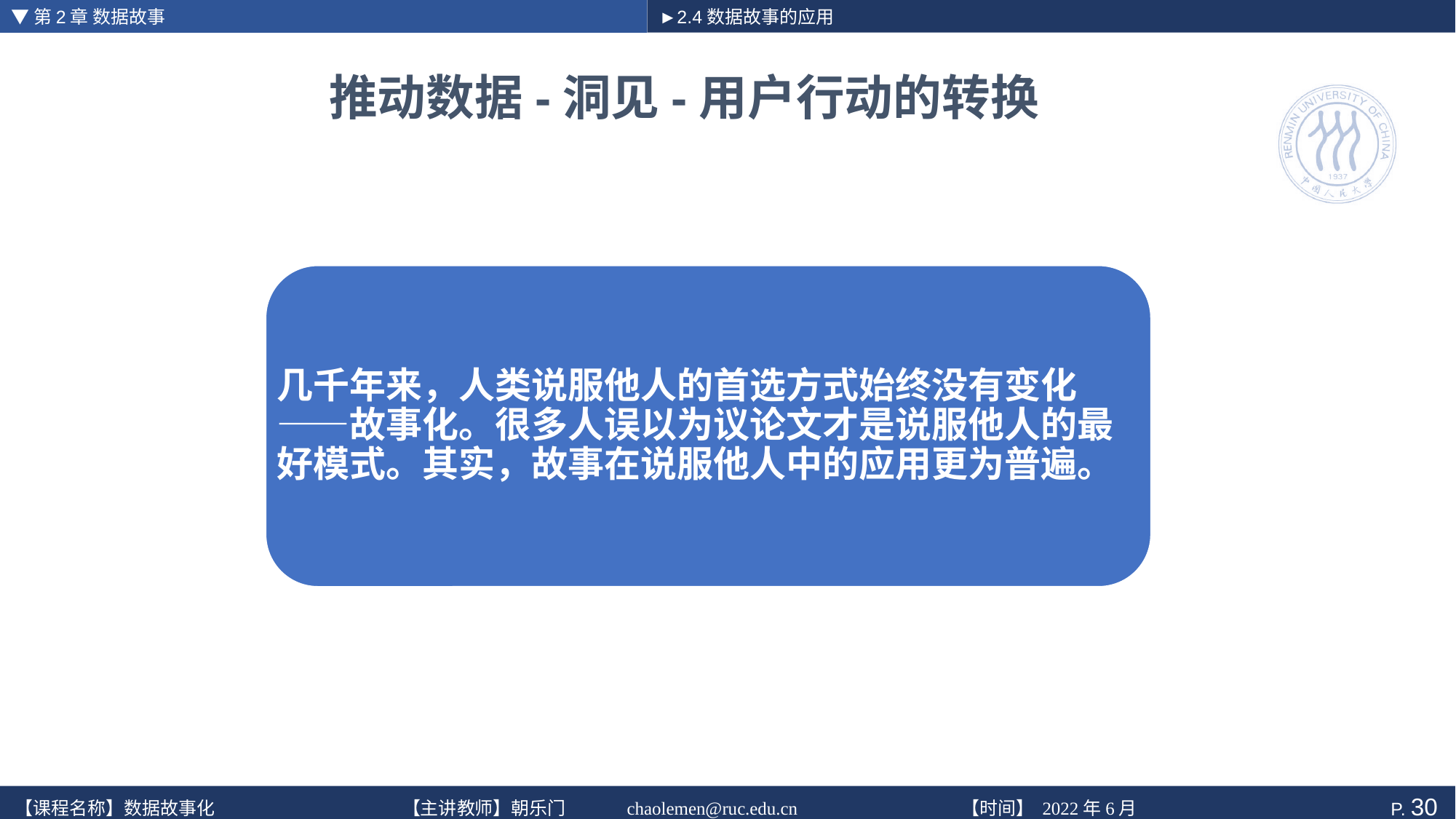

▼第2章 数据故事
►2.4数据故事的应用
# 推动数据-洞见-用户行动的转换

几千年来，人类说服他人的首选方式始终没有变化——故事化。很多人误以为议论文才是说服他人的最好模式。其实，故事在说服他人中的应用更为普遍。